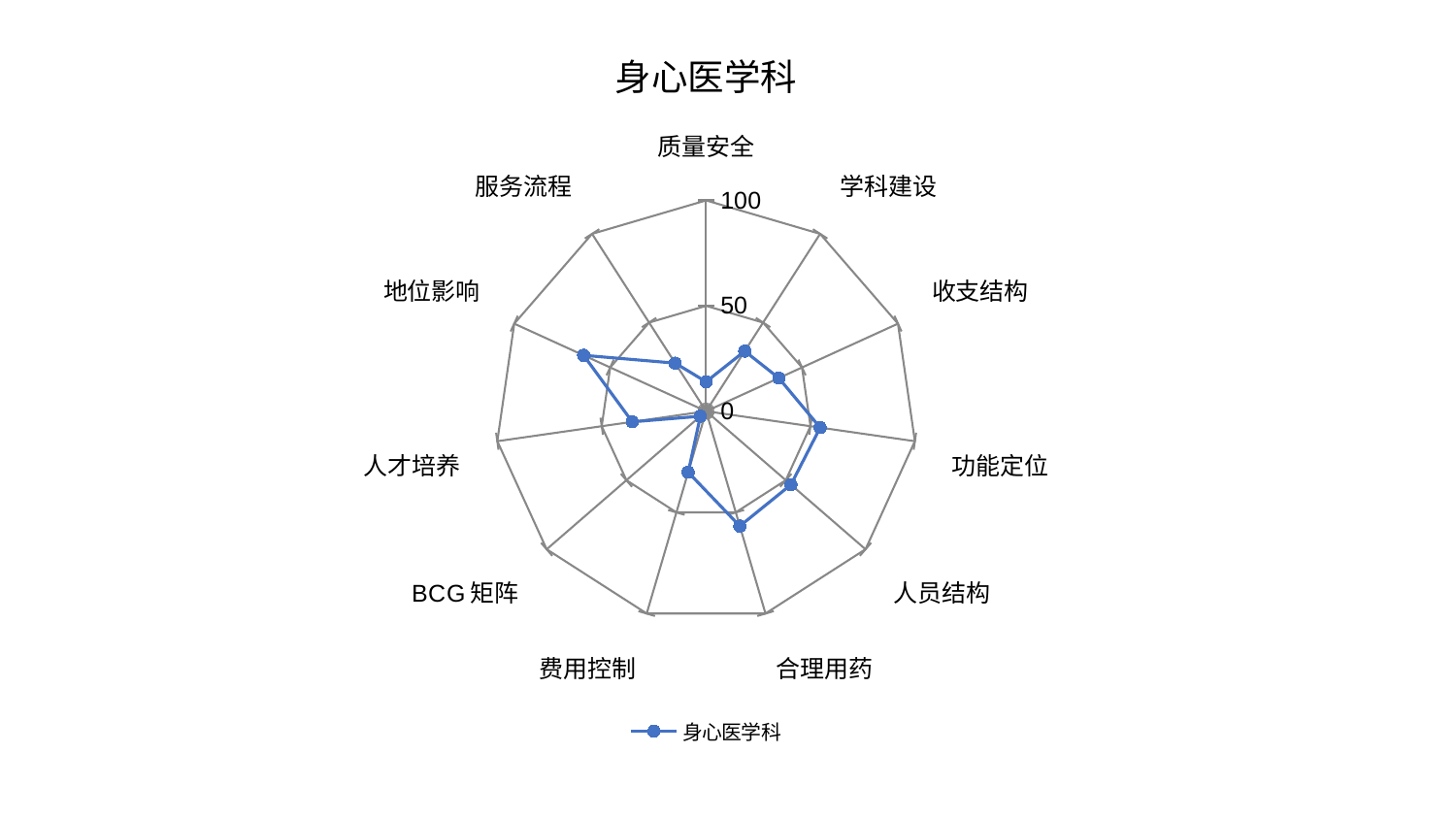

### Chart: 身心医学科

| Category | 身心医学科 |
|---|---|
| 质量安全 | 13.98373620564061 |
| 学科建设 | 33.90944628974758 |
| 收支结构 | 37.89319201512242 |
| 功能定位 | 54.65929802625682 |
| 人员结构 | 53.23501592613627 |
| 合理用药 | 56.77988237846545 |
| 费用控制 | 30.185899426534025 |
| BCG矩阵 | 3.626213884700409 |
| 人才培养 | 35.378947642296716 |
| 地位影响 | 63.857973378388124 |
| 服务流程 | 27.113694120533683 |
116